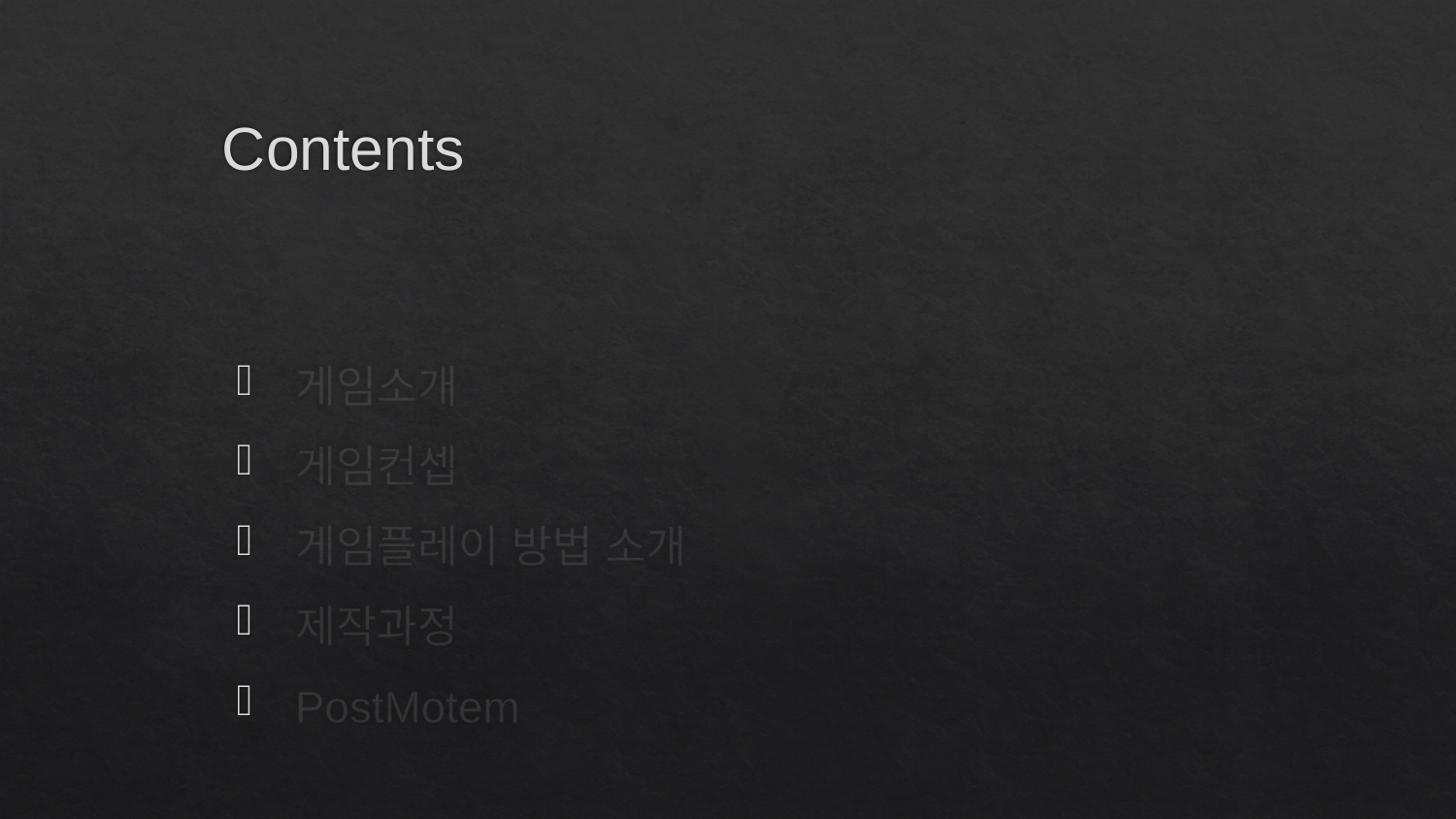

# Contents
게임소개
게임컨셉
게임플레이 방법 소개
제작과정
PostMotem